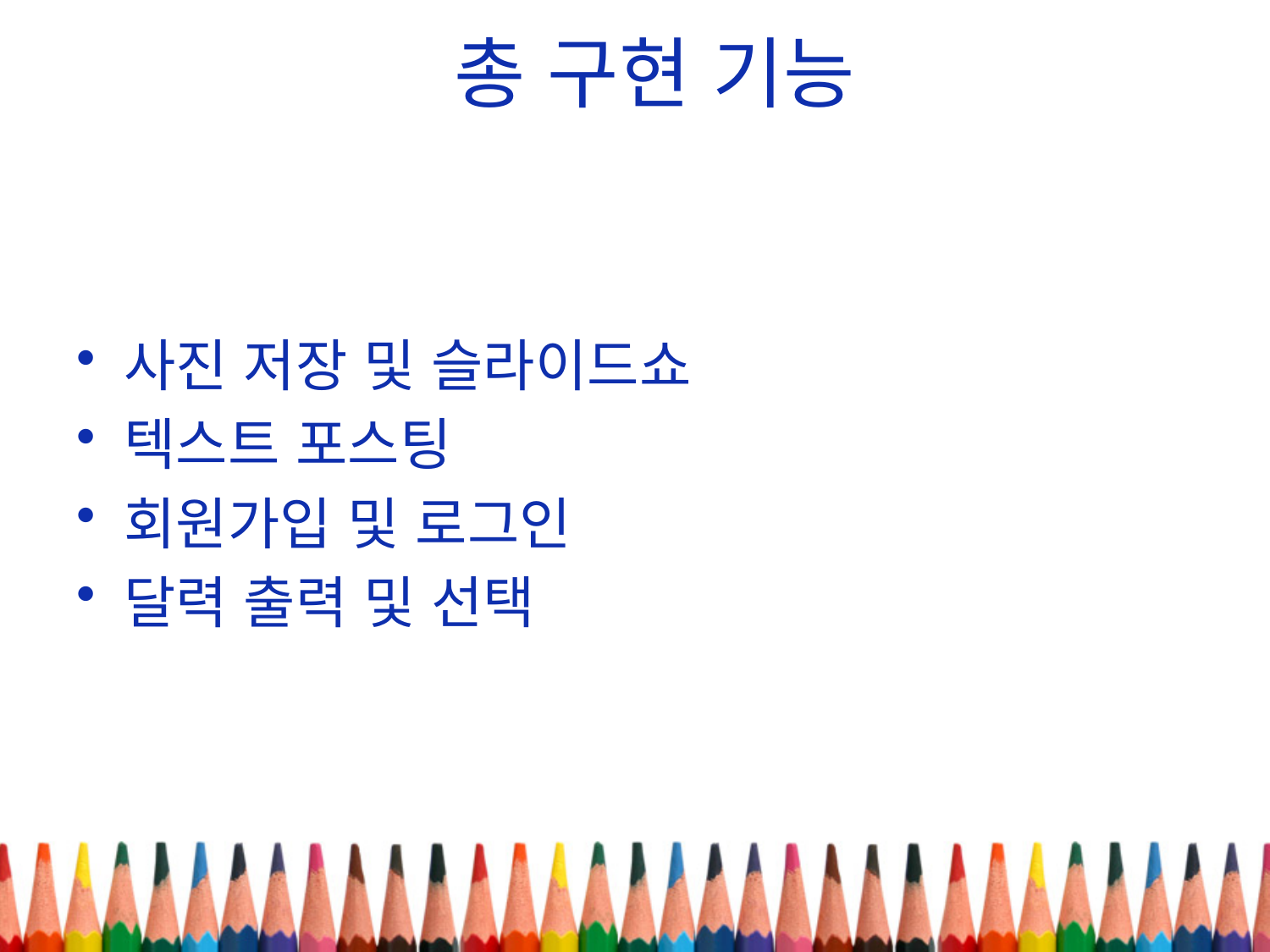

# 총 구현 기능
사진 저장 및 슬라이드쇼
텍스트 포스팅
회원가입 및 로그인
달력 출력 및 선택